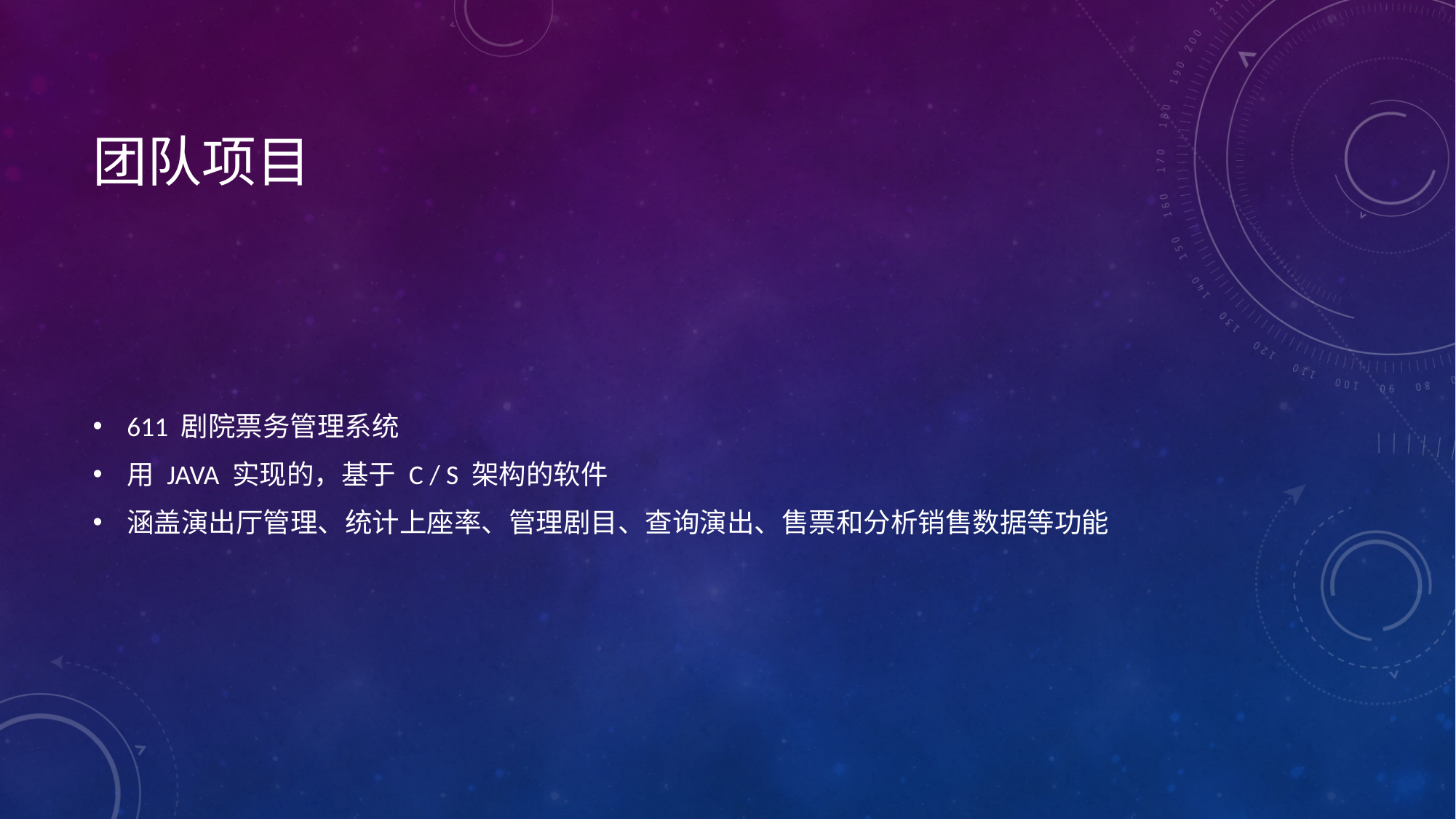

# 团队项目
611 剧院票务管理系统
用 JAVA 实现的，基于 C / S 架构的软件
涵盖演出厅管理、统计上座率、管理剧目、查询演出、售票和分析销售数据等功能